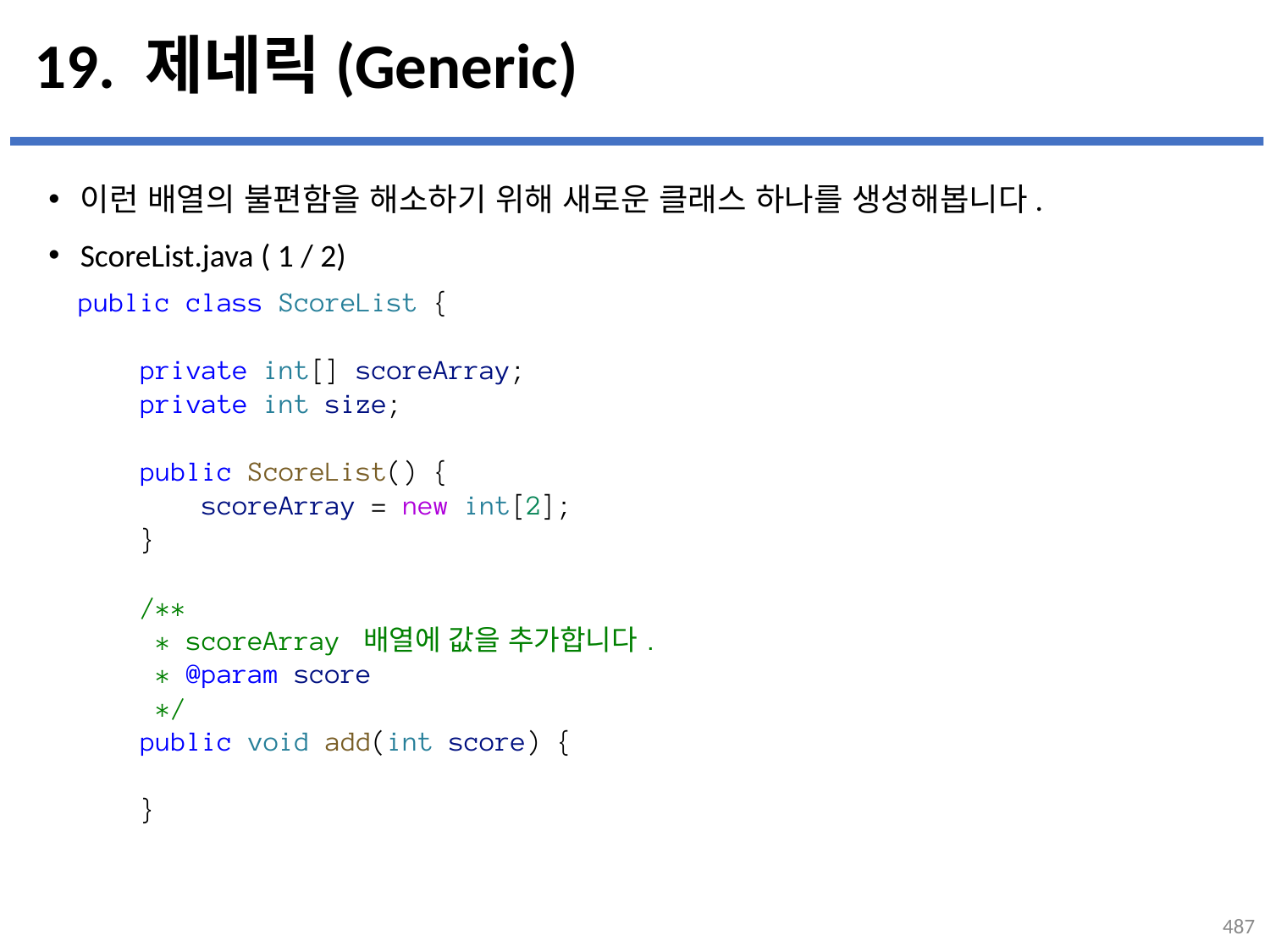

# 19. 제네릭(Generic)
이런 배열의 불편함을 해소하기 위해 새로운 클래스 하나를 생성해봅니다.
ScoreList.java ( 1 / 2)
public class ScoreList {
    private int[] scoreArray;
    private int size;
    public ScoreList() {
        scoreArray = new int[2];
    }
    /**
     * scoreArray 배열에 값을 추가합니다.
     * @param score
     */
    public void add(int score) {
    }
...

설명
487